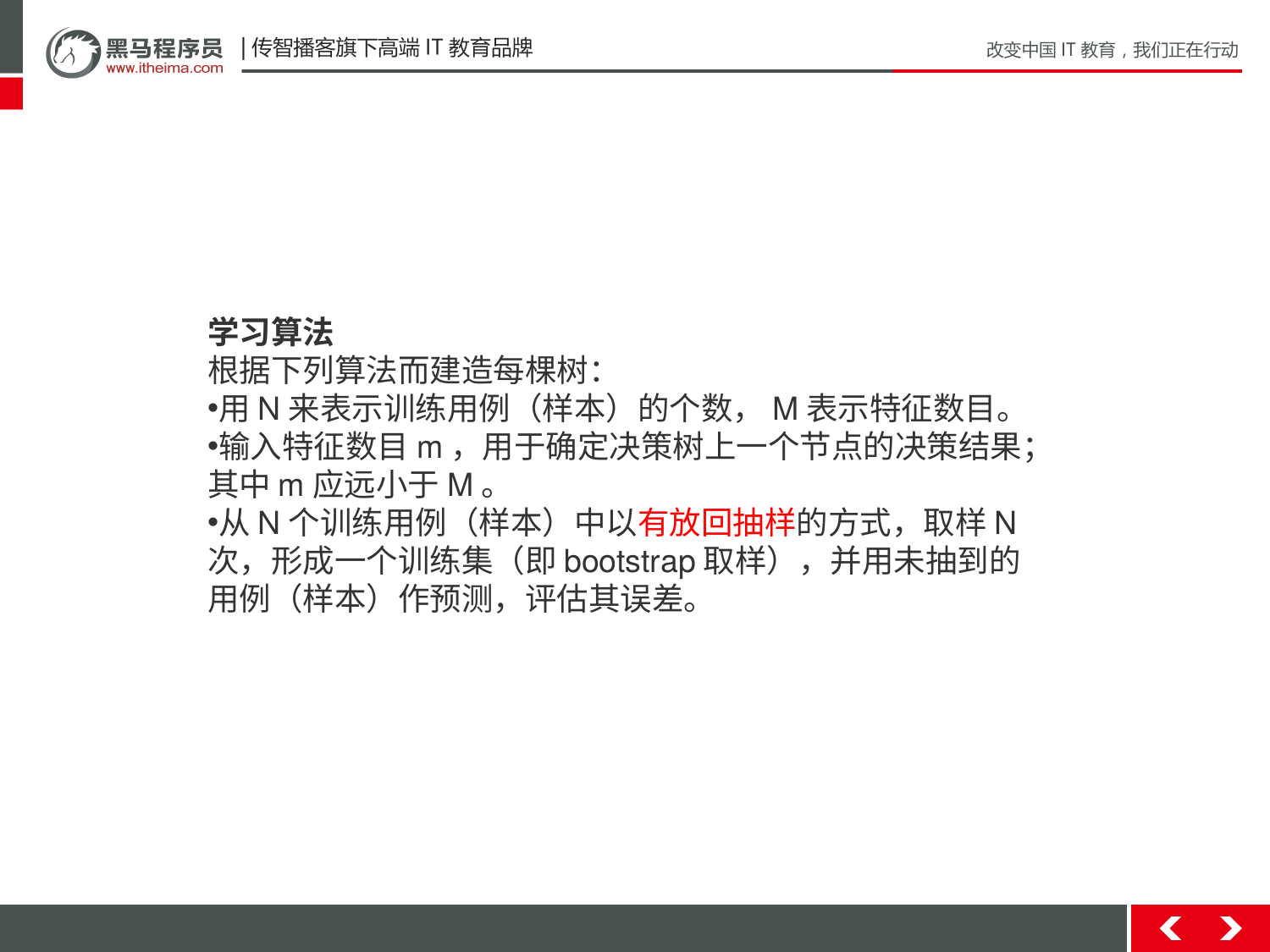

学习算法
根据下列算法而建造每棵树：
用N来表示训练用例（样本）的个数，M表示特征数目。
输入特征数目m，用于确定决策树上一个节点的决策结果；其中m应远小于M。
从N个训练用例（样本）中以有放回抽样的方式，取样N次，形成一个训练集（即bootstrap取样），并用未抽到的用例（样本）作预测，评估其误差。